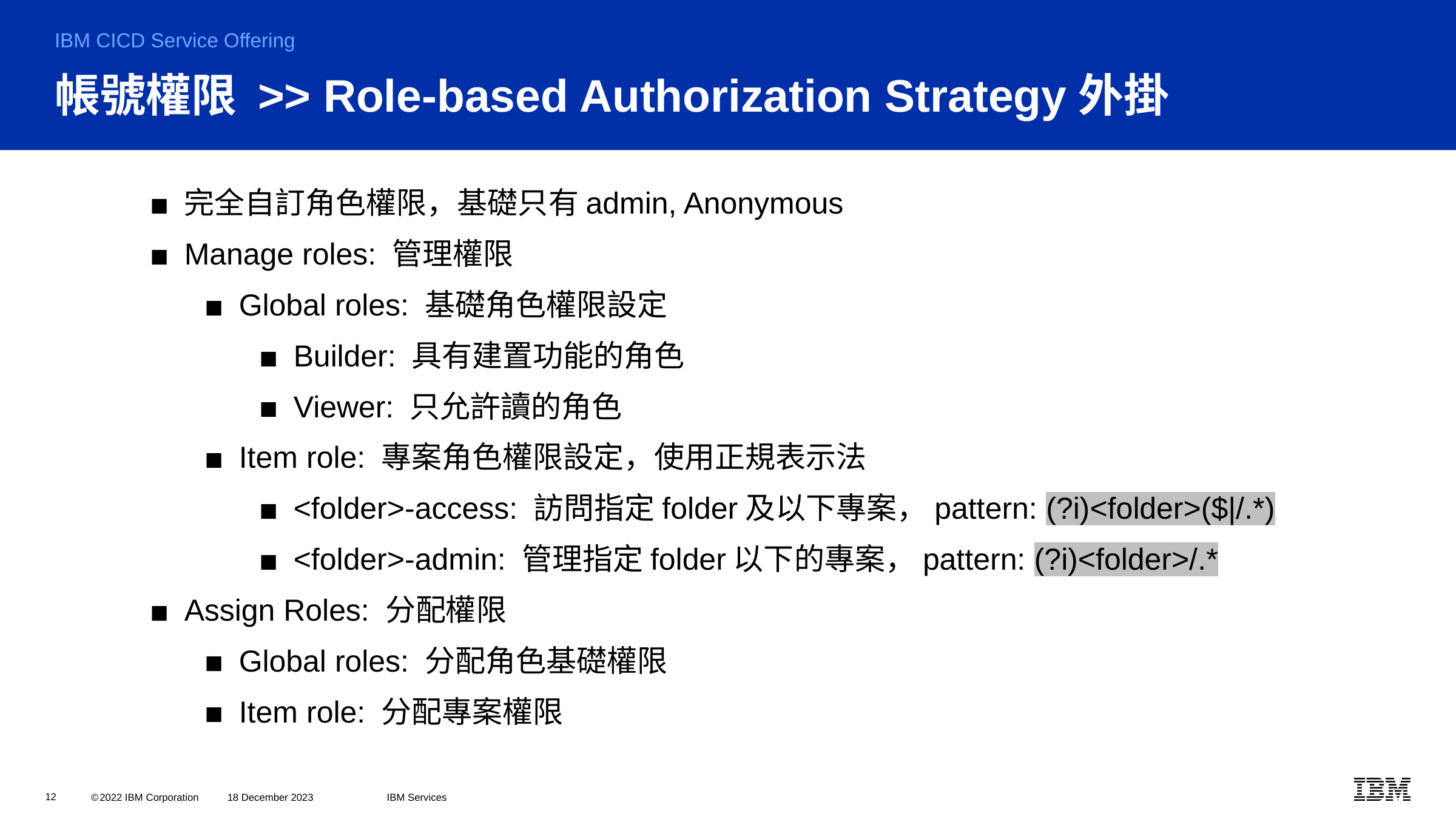

IBM CICD Service Offering
# 帳號權限 >> Role-based Authorization Strategy外掛
完全自訂角色權限，基礎只有admin, Anonymous
Manage roles: 管理權限
Global roles: 基礎角色權限設定
Builder: 具有建置功能的角色
Viewer: 只允許讀的角色
Item role: 專案角色權限設定，使用正規表示法
<folder>-access: 訪問指定folder及以下專案，pattern: (?i)<folder>($|/.*)
<folder>-admin: 管理指定folder以下的專案，pattern: (?i)<folder>/.*
Assign Roles: 分配權限
Global roles: 分配角色基礎權限
Item role: 分配專案權限